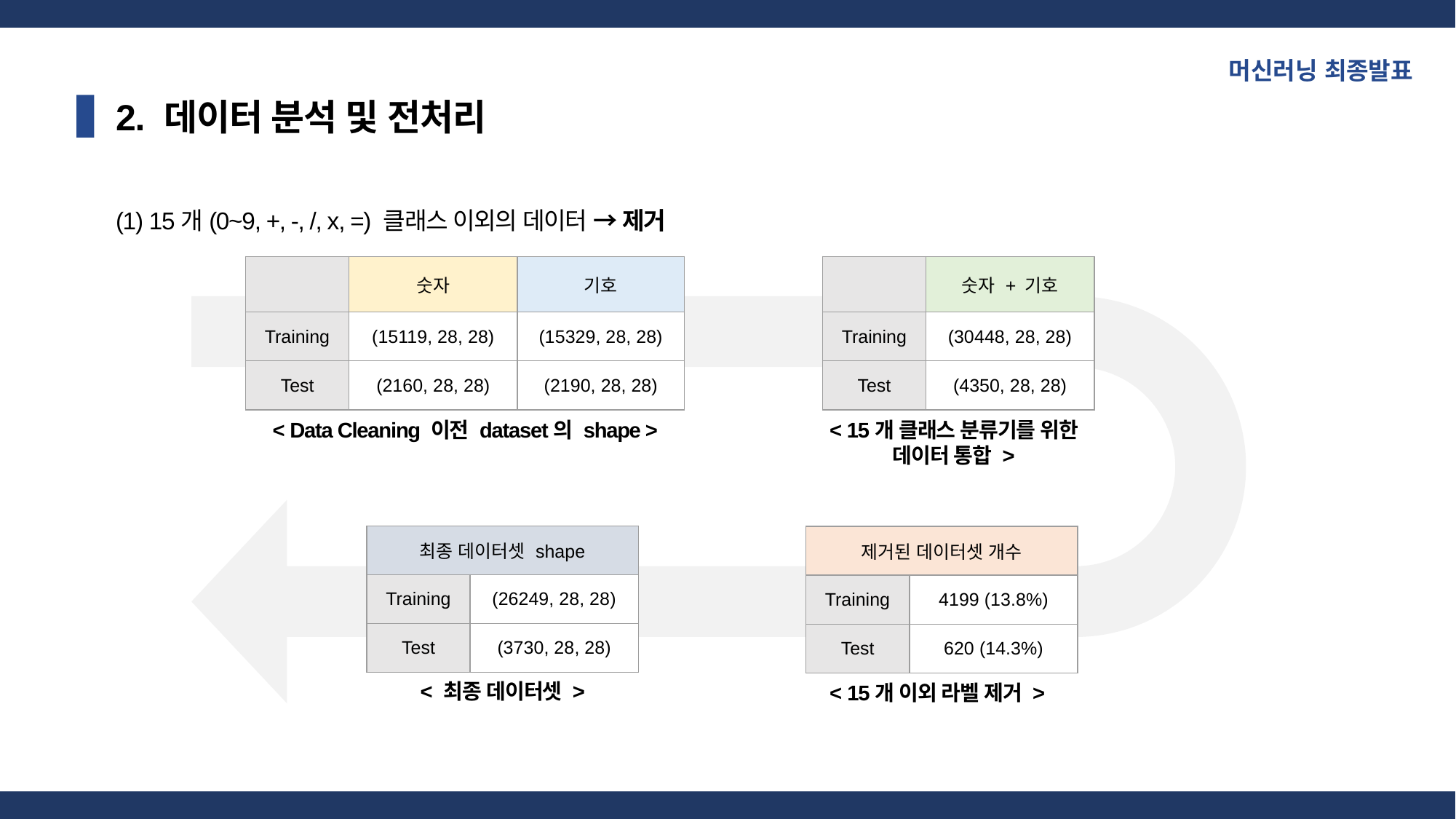

머신러닝 최종발표
2. 데이터 분석 및 전처리

(1) 15개(0~9, +, -, /, x, =) 클래스 이외의 데이터 → 제거
|  | 숫자 | 기호 |
| --- | --- | --- |
| Training | (15119, 28, 28) | (15329, 28, 28) |
| Test | (2160, 28, 28) | (2190, 28, 28) |
|  | 숫자 + 기호 |
| --- | --- |
| Training | (30448, 28, 28) |
| Test | (4350, 28, 28) |
< 15개 클래스 분류기를 위한 데이터 통합 >
< Data Cleaning 이전 dataset의 shape >
| 최종 데이터셋 shape |  |
| --- | --- |
| Training | (26249, 28, 28) |
| Test | (3730, 28, 28) |
| 제거된 데이터셋 개수 |  |
| --- | --- |
| Training | 4199 (13.8%) |
| Test | 620 (14.3%) |
< 최종 데이터셋 >
< 15개 이외 라벨 제거 >